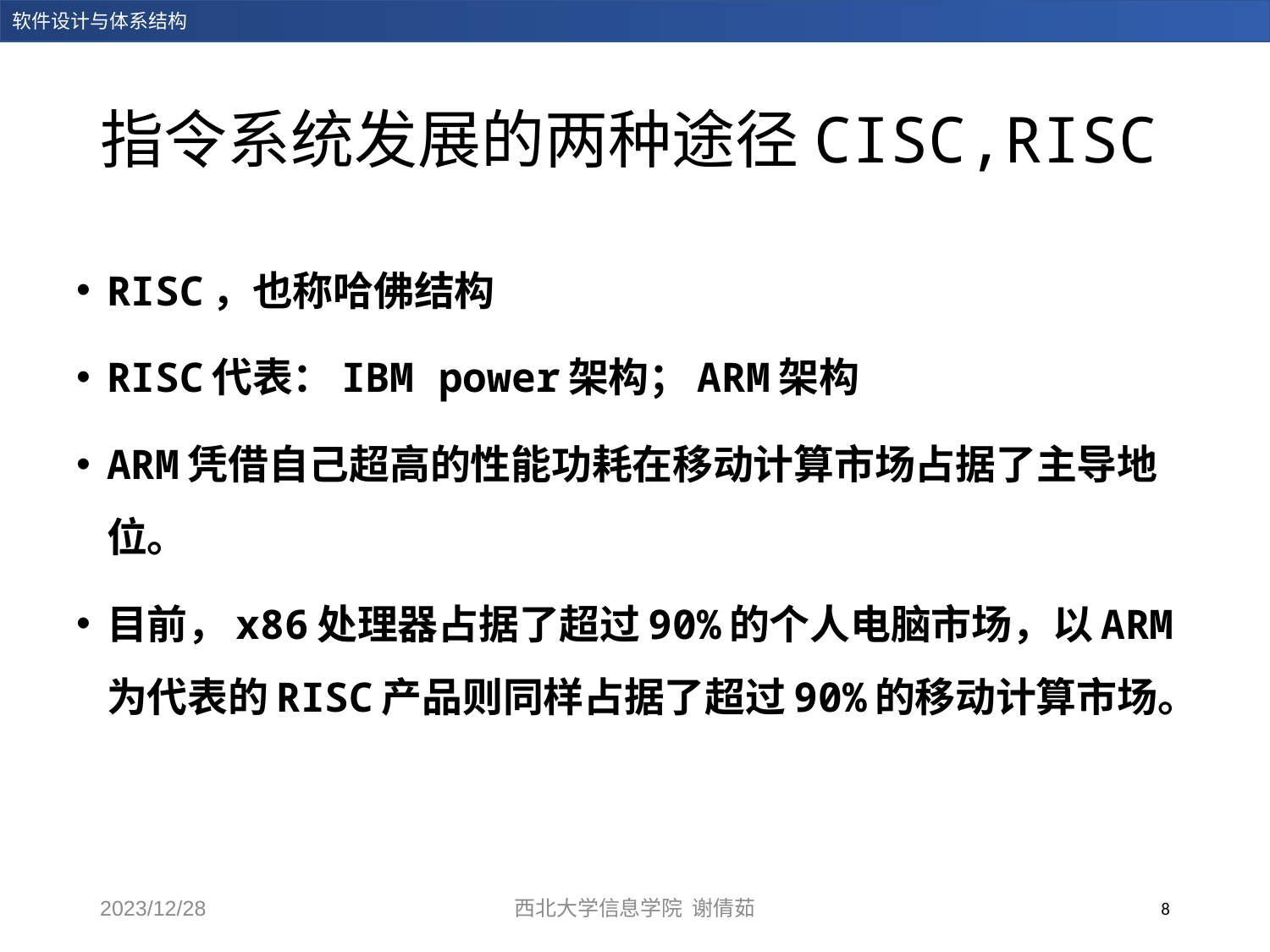

# 指令系统发展的两种途径CISC,RISC
RISC，也称哈佛结构
RISC代表：IBM power架构；ARM架构
ARM凭借自己超高的性能功耗在移动计算市场占据了主导地位。
目前，x86处理器占据了超过90%的个人电脑市场，以ARM为代表的RISC产品则同样占据了超过90%的移动计算市场。
西北大学信息学院  谢倩茹
8
2023/12/28